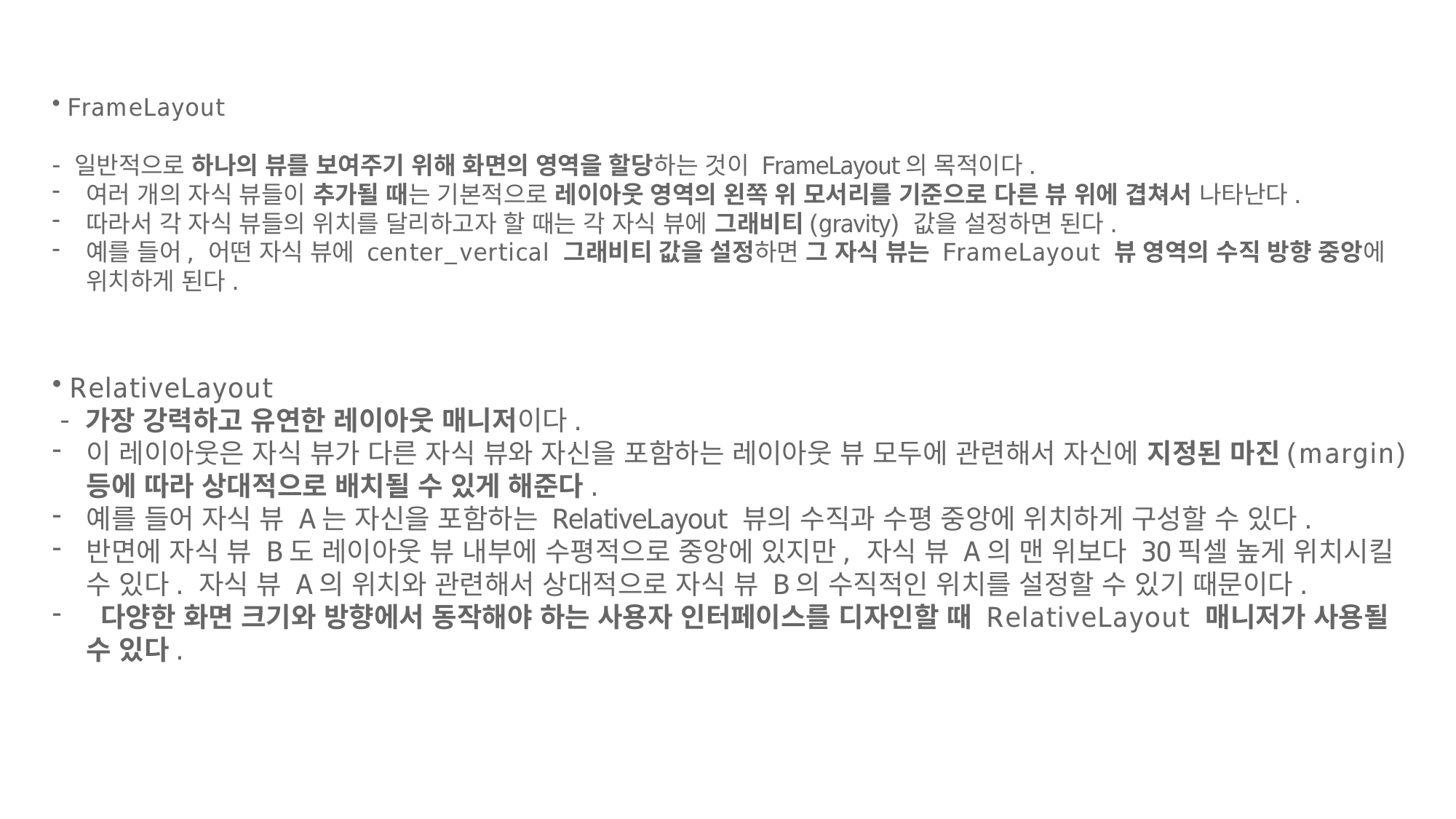

FrameLayout

- 일반적으로 하나의 뷰를 보여주기 위해 화면의 영역을 할당하는 것이 FrameLayout의 목적이다.
여러 개의 자식 뷰들이 추가될 때는 기본적으로 레이아웃 영역의 왼쪽 위 모서리를 기준으로 다른 뷰 위에 겹쳐서 나타난다.
따라서 각 자식 뷰들의 위치를 달리하고자 할 때는 각 자식 뷰에 그래비티(gravity) 값을 설정하면 된다.
예를 들어, 어떤 자식 뷰에 center_vertical 그래비티 값을 설정하면 그 자식 뷰는 FrameLayout 뷰 영역의 수직 방향 중앙에 위치하게 된다.

 RelativeLayout
 - 가장 강력하고 유연한 레이아웃 매니저이다.
이 레이아웃은 자식 뷰가 다른 자식 뷰와 자신을 포함하는 레이아웃 뷰 모두에 관련해서 자신에 지정된 마진(margin) 등에 따라 상대적으로 배치될 수 있게 해준다.
예를 들어 자식 뷰 A는 자신을 포함하는 RelativeLayout 뷰의 수직과 수평 중앙에 위치하게 구성할 수 있다.
반면에 자식 뷰 B도 레이아웃 뷰 내부에 수평적으로 중앙에 있지만, 자식 뷰 A의 맨 위보다 30픽셀 높게 위치시킬 수 있다. 자식 뷰 A의 위치와 관련해서 상대적으로 자식 뷰 B의 수직적인 위치를 설정할 수 있기 때문이다.
 다양한 화면 크기와 방향에서 동작해야 하는 사용자 인터페이스를 디자인할 때 RelativeLayout 매니저가 사용될 수 있다.